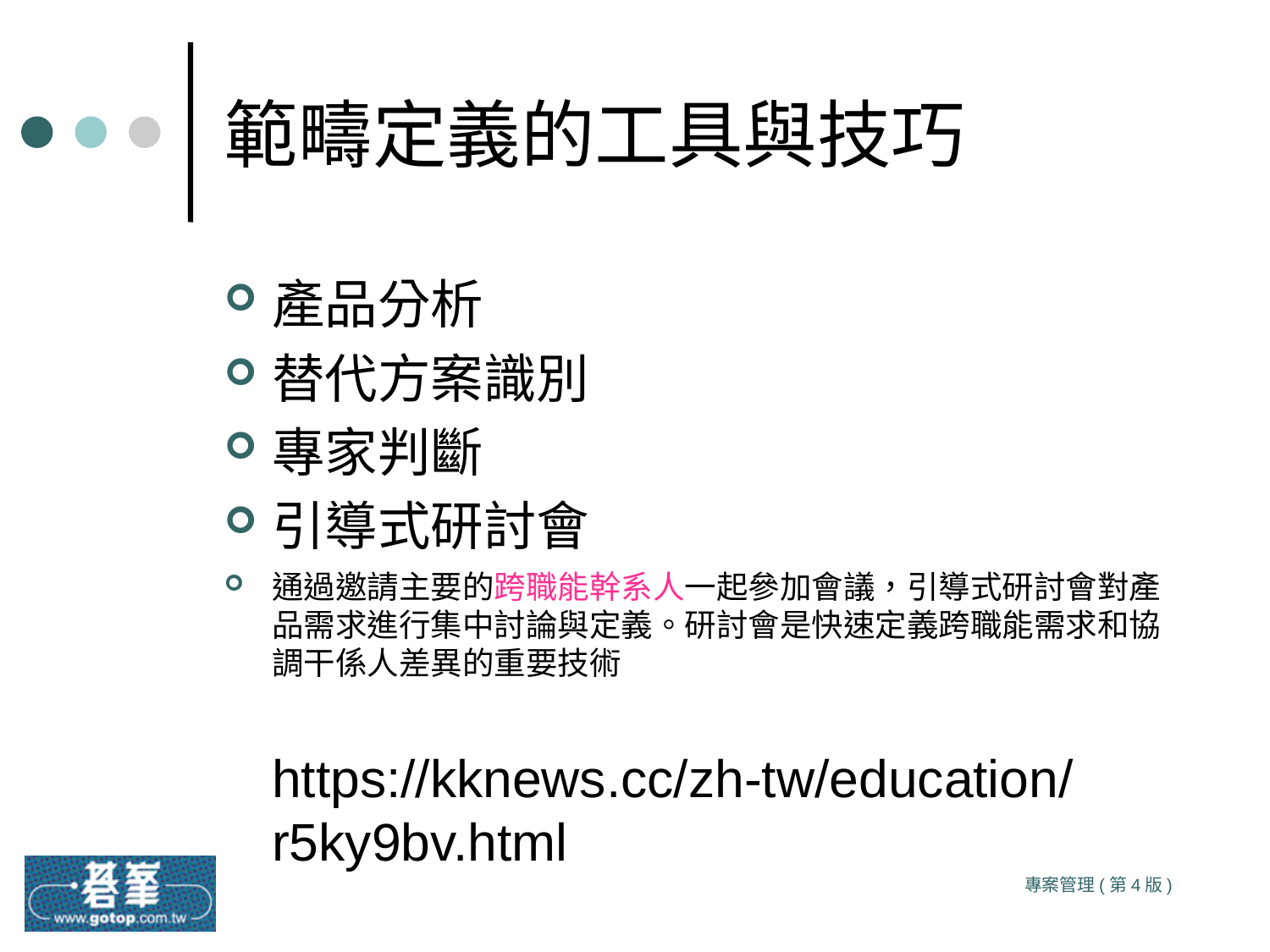

# 範疇定義的工具與技巧
產品分析
替代方案識別
專家判斷
引導式研討會
通過邀請主要的跨職能幹系人一起參加會議，引導式研討會對產品需求進行集中討論與定義。研討會是快速定義跨職能需求和協調干係人差異的重要技術
https://kknews.cc/zh-tw/education/r5ky9bv.html
專案管理(第4版)